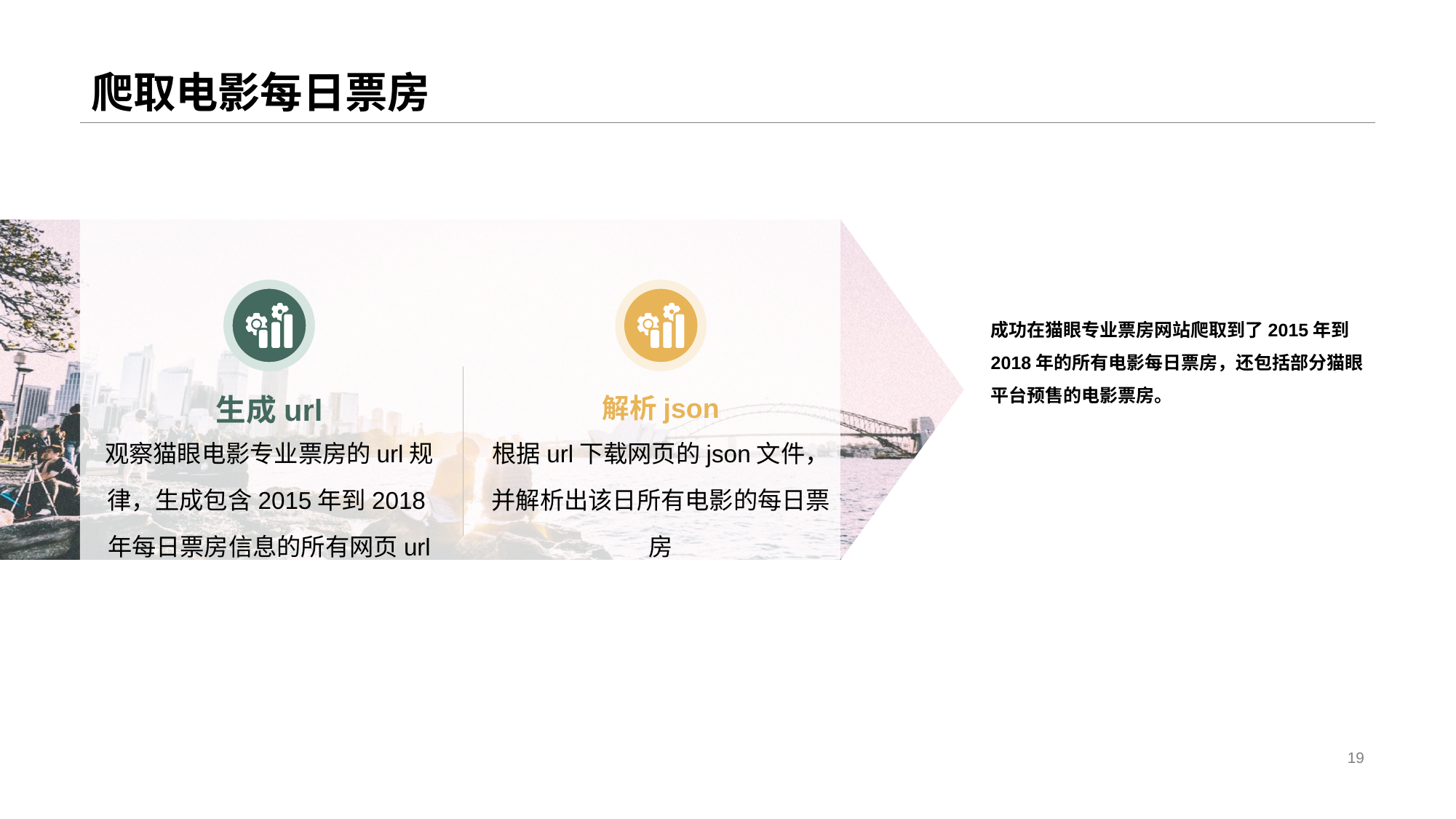

# 爬取电影每日票房

成功在猫眼专业票房网站爬取到了2015年到2018年的所有电影每日票房，还包括部分猫眼平台预售的电影票房。
生成url
观察猫眼电影专业票房的url规律，生成包含2015年到2018年每日票房信息的所有网页url
解析json
根据url下载网页的json文件，并解析出该日所有电影的每日票房
19